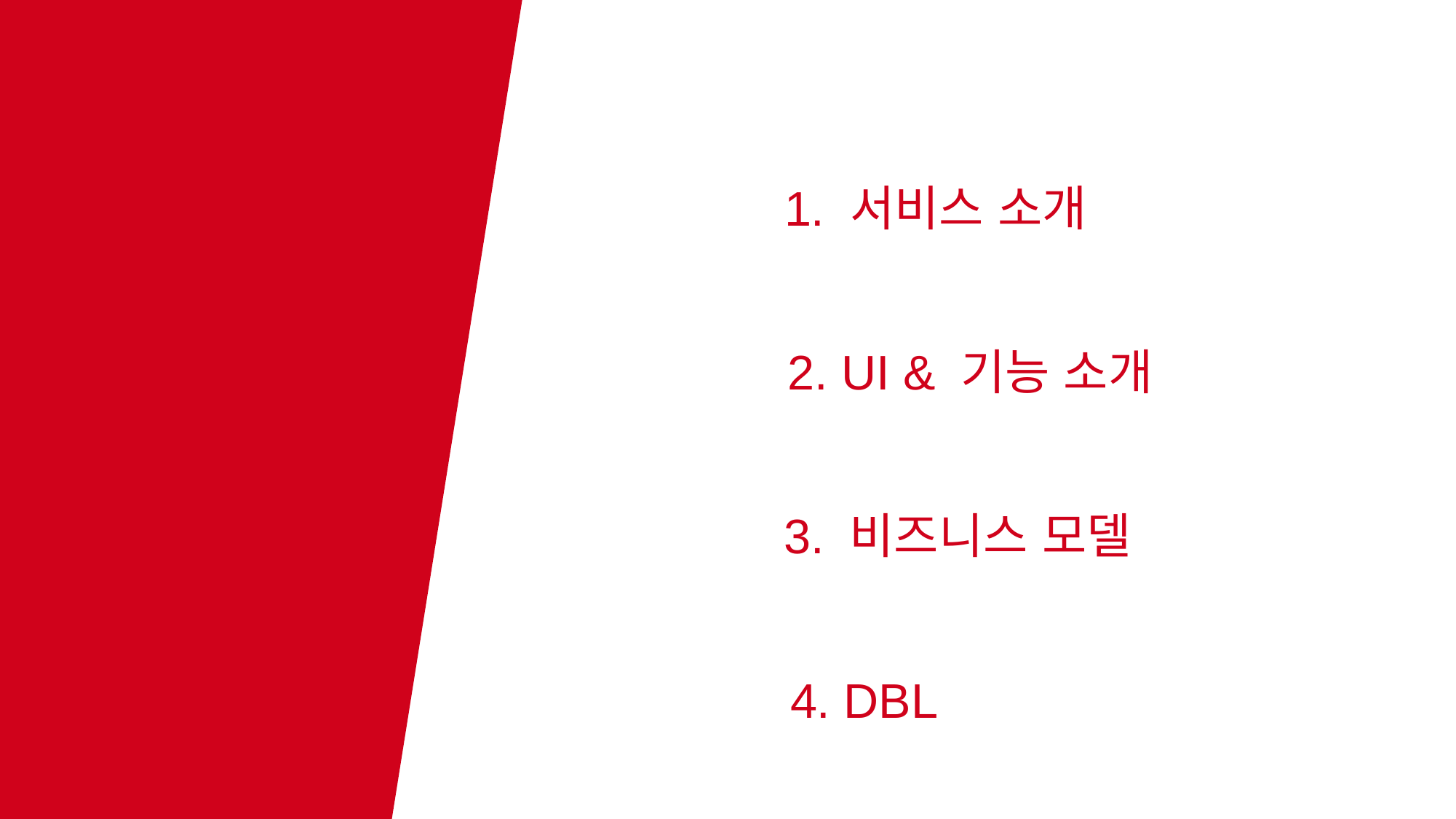

서비스 기획
1. 서비스 소개
2. UI & 기능 소개
3. 비즈니스 모델
4. DBL